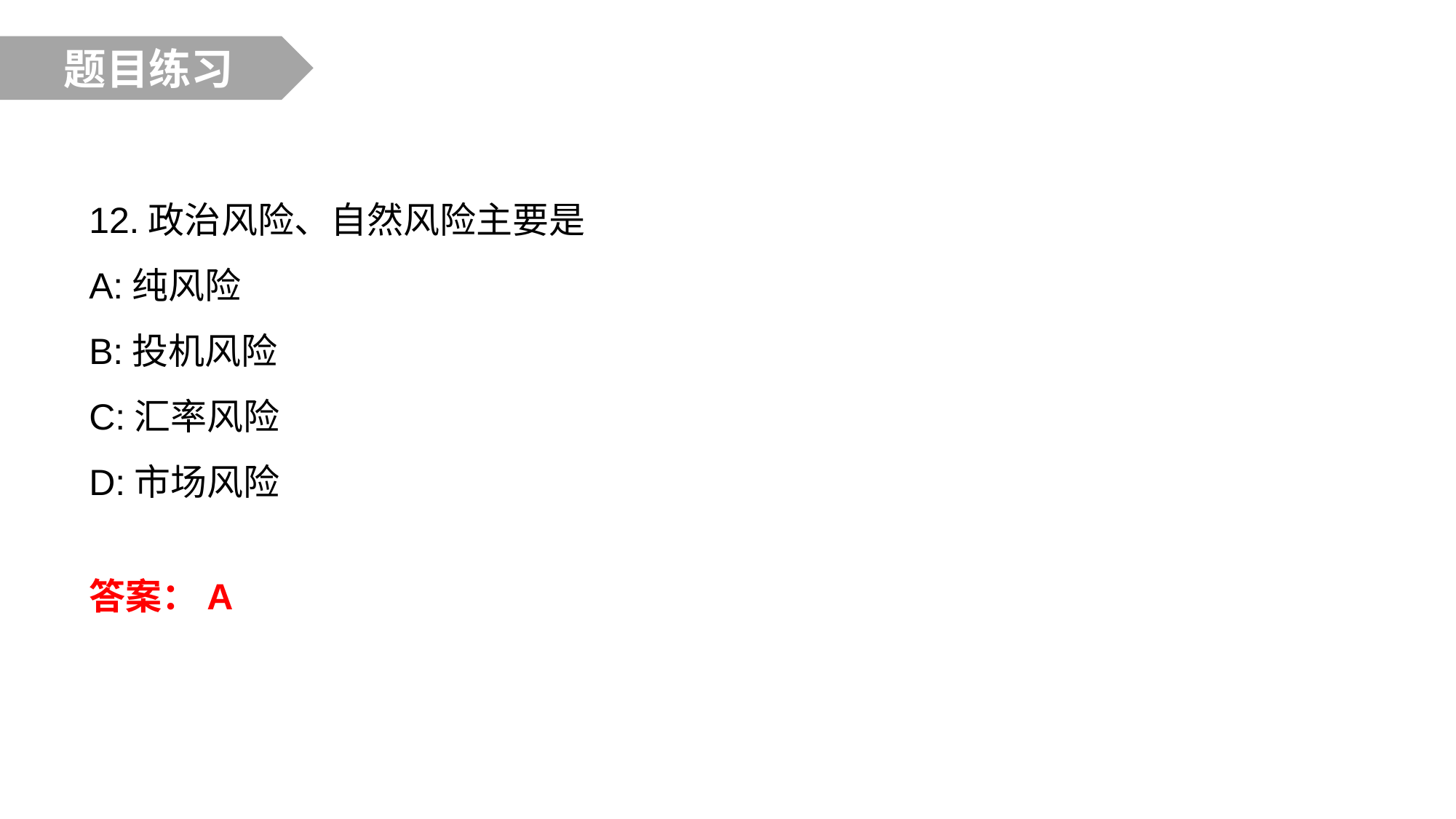

题目练习
12.政治风险、自然风险主要是
A:纯风险
B:投机风险
C:汇率风险
D:市场风险
答案：A